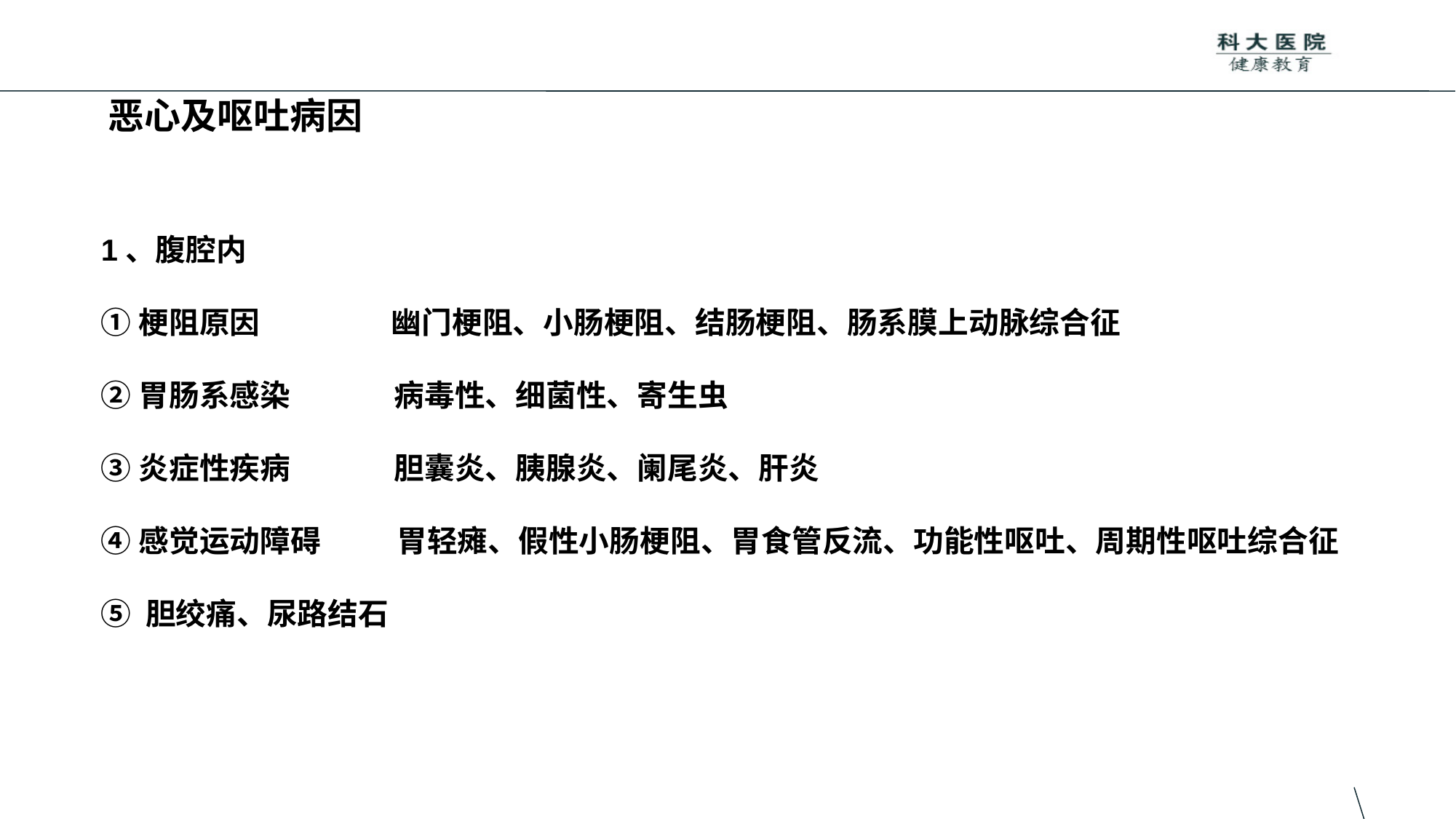

# 恶心及呕吐病因
1、腹腔内

①梗阻原因                   幽门梗阻、小肠梗阻、结肠梗阻、肠系膜上动脉综合征

②胃肠系感染               病毒性、细菌性、寄生虫

③炎症性疾病               胆囊炎、胰腺炎、阑尾炎、肝炎

④感觉运动障碍           胃轻瘫、假性小肠梗阻、胃食管反流、功能性呕吐、周期性呕吐综合征

⑤ 胆绞痛、尿路结石